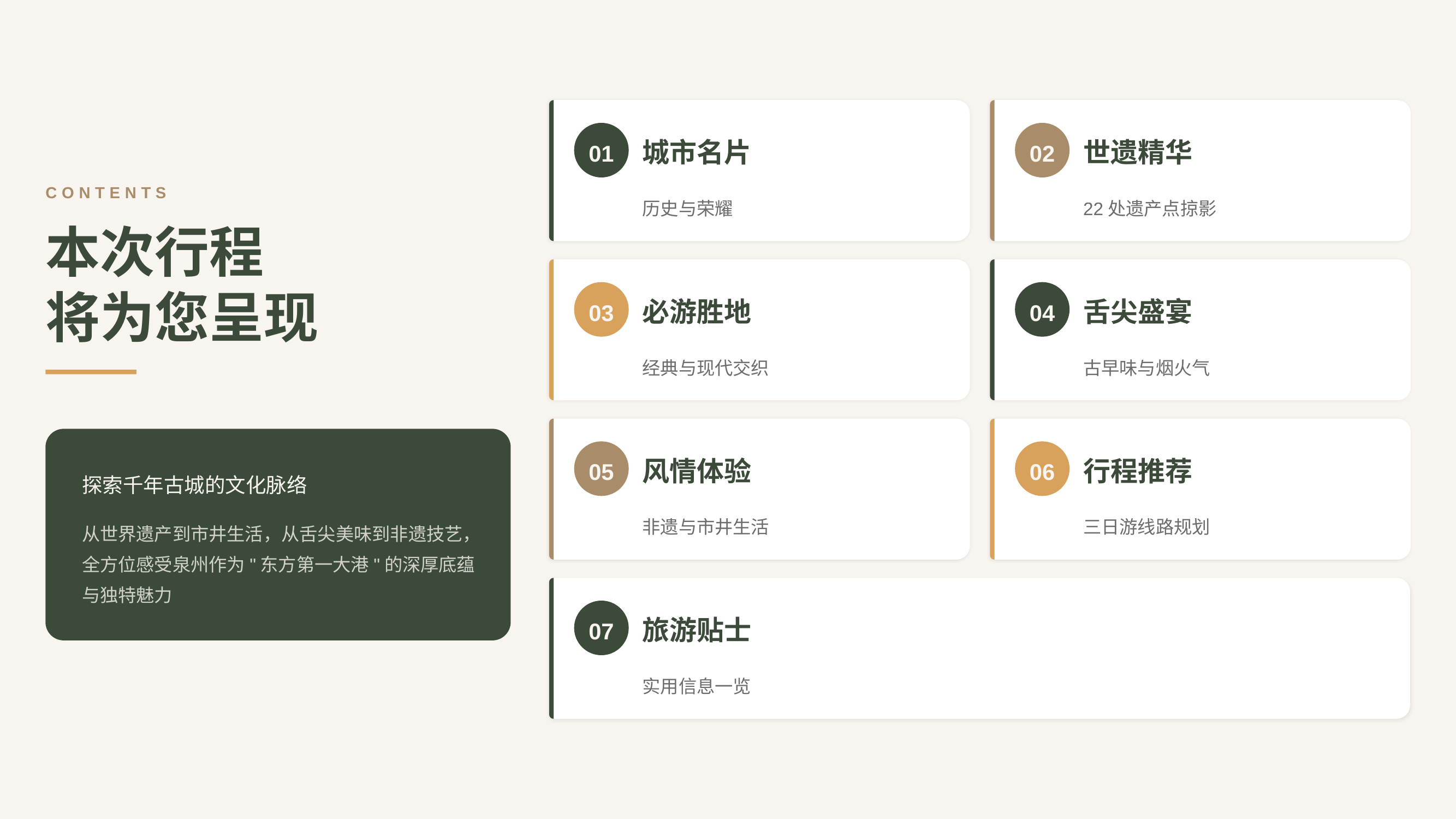

01

02

城市名片
世遗精华
CONTENTS
历史与荣耀
22处遗产点掠影
本次行程
将为您呈现

03

04

必游胜地
舌尖盛宴
经典与现代交织
古早味与烟火气

05

06

风情体验
行程推荐
探索千年古城的文化脉络
非遗与市井生活
三日游线路规划
从世界遗产到市井生活，从舌尖美味到非遗技艺，全方位感受泉州作为"东方第一大港"的深厚底蕴与独特魅力

07

旅游贴士
实用信息一览